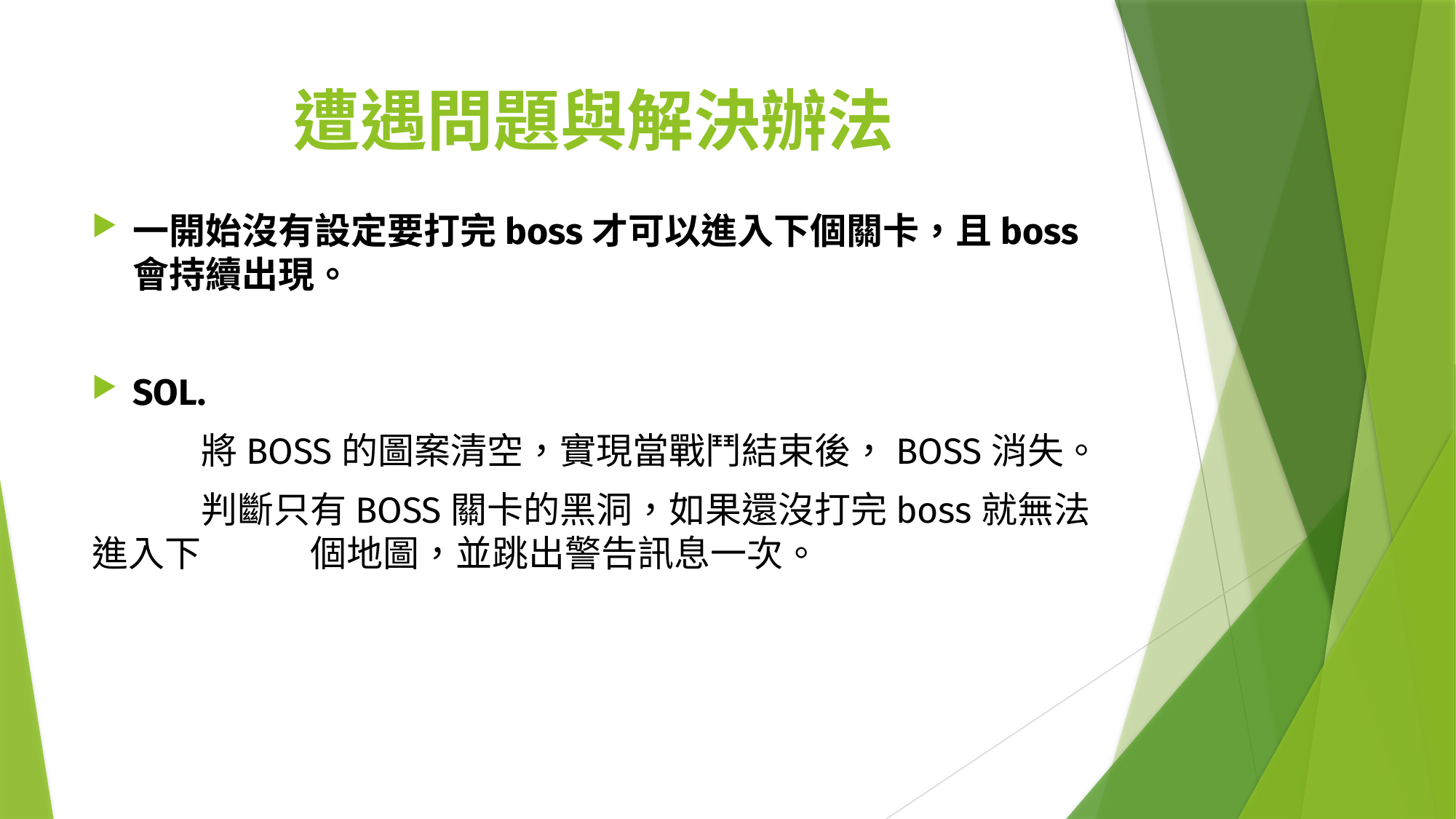

# 遭遇問題與解決辦法
一開始沒有設定要打完boss才可以進入下個關卡，且boss會持續出現。

SOL.
	將BOSS的圖案清空，實現當戰鬥結束後，BOSS消失。
	判斷只有BOSS關卡的黑洞，如果還沒打完boss就無法進入下	個地圖，並跳出警告訊息一次。